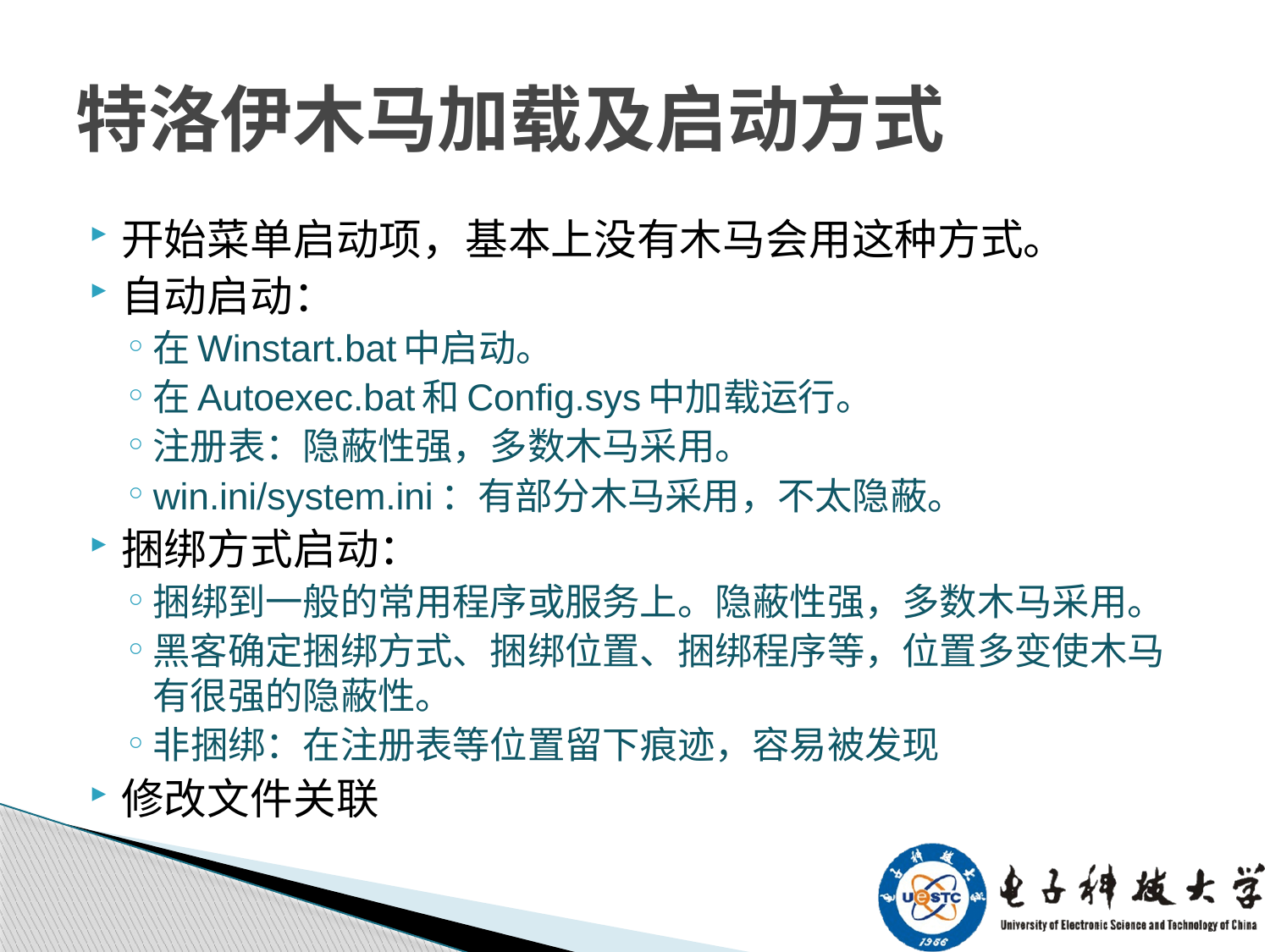

# 特洛伊木马加载及启动方式
开始菜单启动项，基本上没有木马会用这种方式。
自动启动：
在Winstart.bat中启动。
在Autoexec.bat和Config.sys中加载运行。
注册表：隐蔽性强，多数木马采用。
win.ini/system.ini：有部分木马采用，不太隐蔽。
捆绑方式启动：
捆绑到一般的常用程序或服务上。隐蔽性强，多数木马采用。
黑客确定捆绑方式、捆绑位置、捆绑程序等，位置多变使木马有很强的隐蔽性。
非捆绑：在注册表等位置留下痕迹，容易被发现
修改文件关联
235